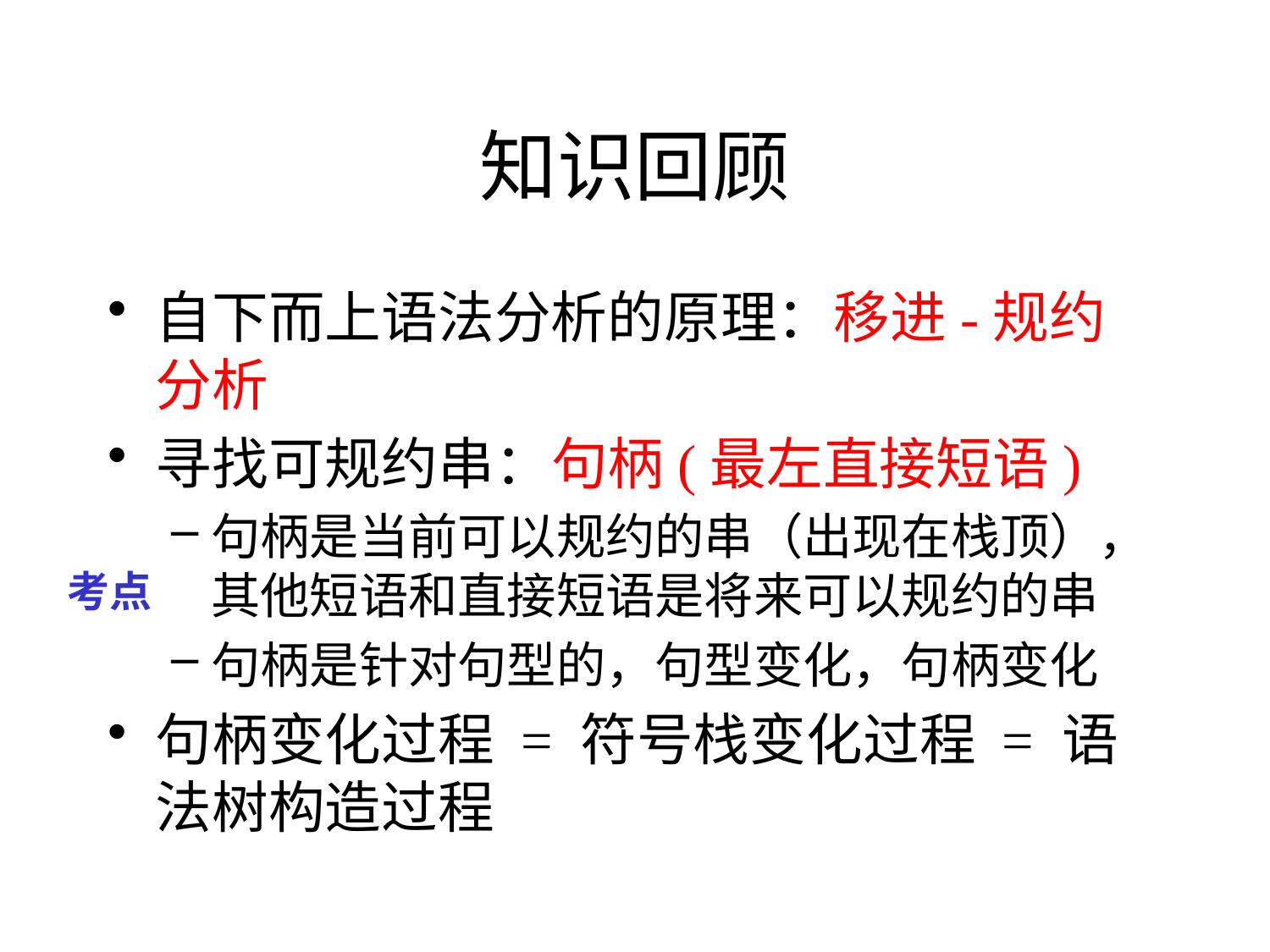

# 知识回顾
自下而上语法分析的原理：移进-规约分析
寻找可规约串：句柄(最左直接短语)
句柄是当前可以规约的串（出现在栈顶），其他短语和直接短语是将来可以规约的串
句柄是针对句型的，句型变化，句柄变化
句柄变化过程 = 符号栈变化过程 = 语法树构造过程

考点